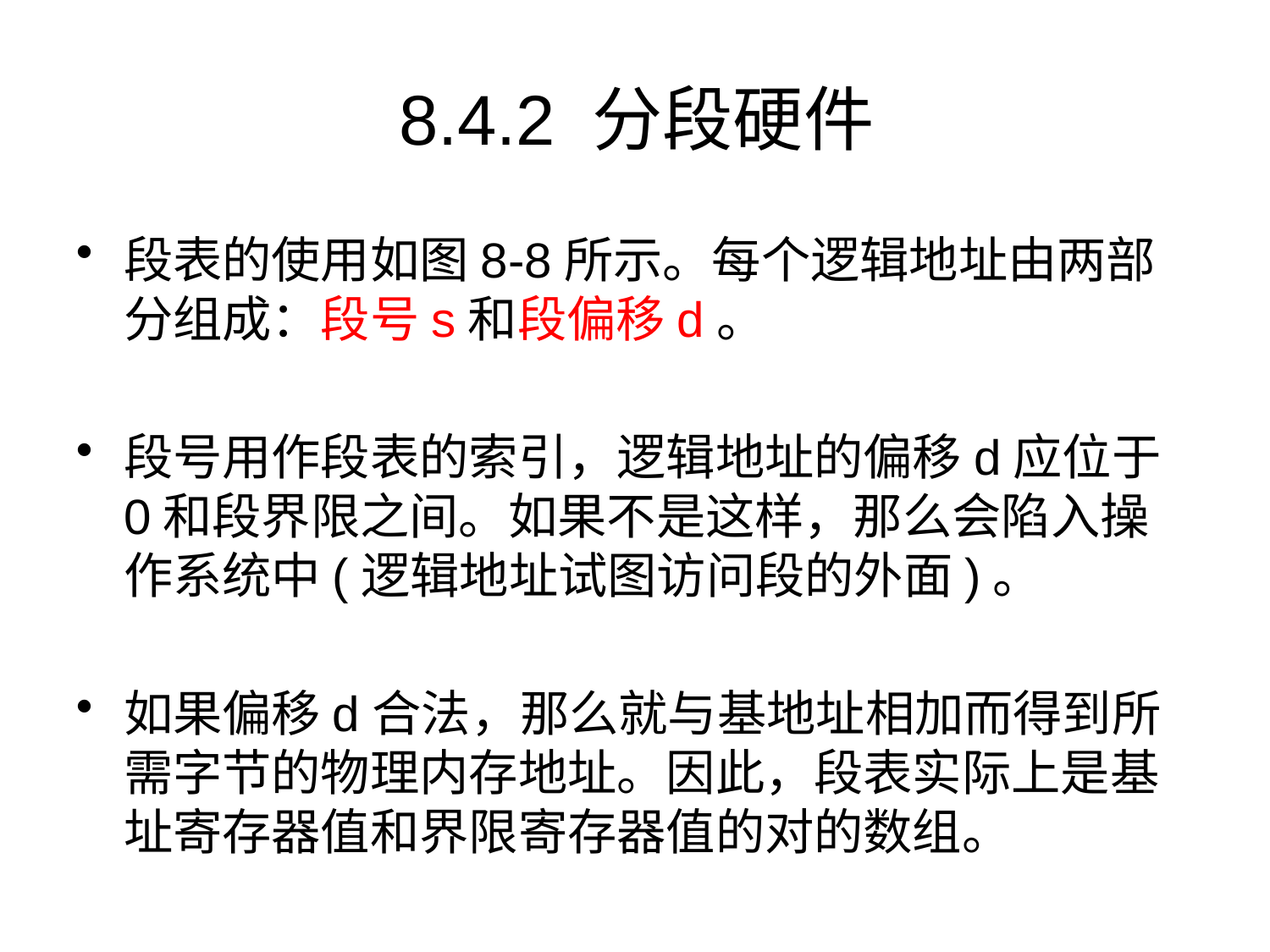

# 8.4.2 分段硬件
段表的使用如图8-8所示。每个逻辑地址由两部分组成：段号s和段偏移d。

段号用作段表的索引，逻辑地址的偏移d应位于0和段界限之间。如果不是这样，那么会陷入操作系统中(逻辑地址试图访问段的外面)。

如果偏移d合法，那么就与基地址相加而得到所需字节的物理内存地址。因此，段表实际上是基址寄存器值和界限寄存器值的对的数组。